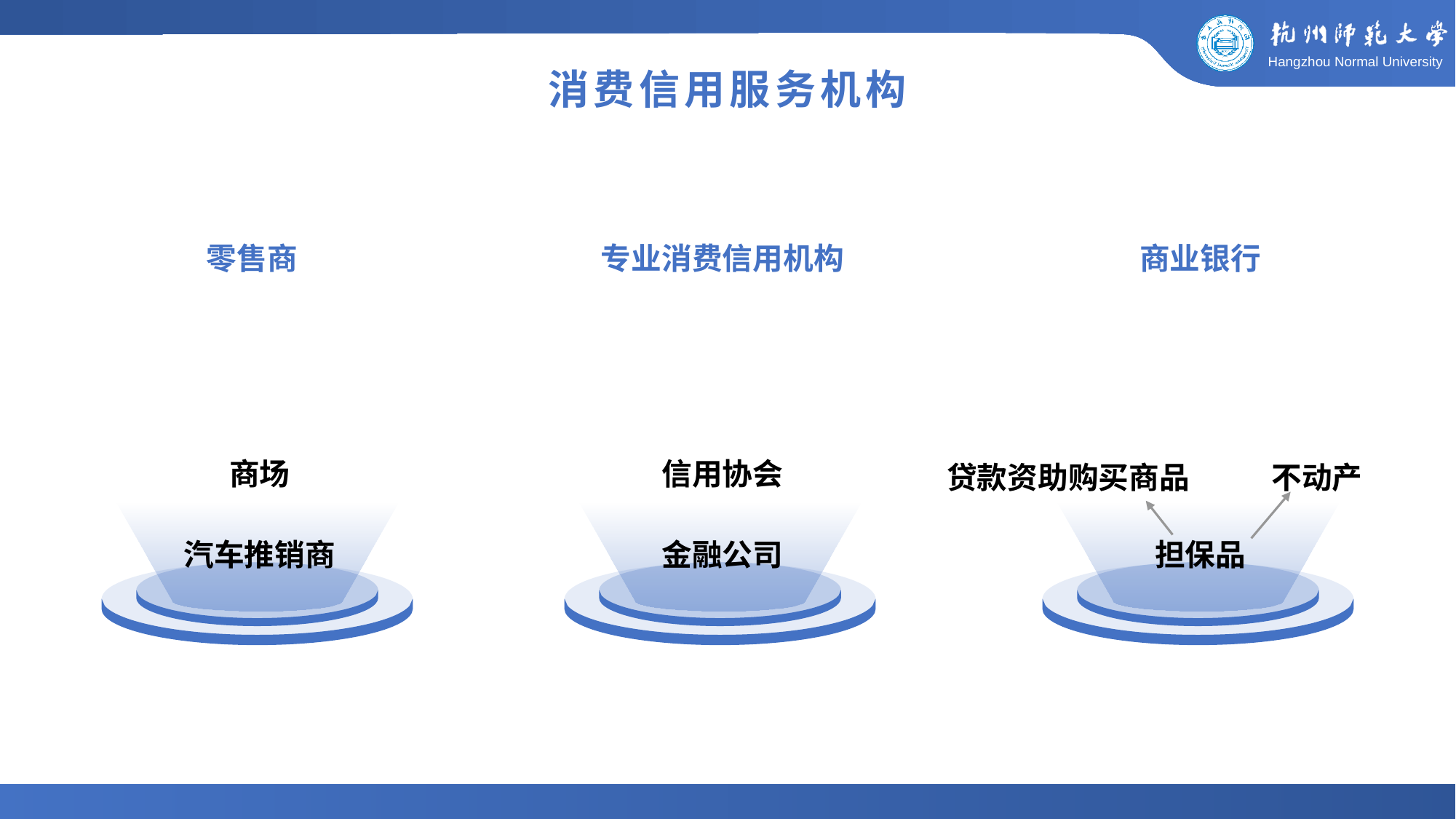

消费信用服务机构
零售商
专业消费信用机构
商业银行
商场
信用协会
不动产
贷款资助购买商品

汽车推销商
金融公司
担保品